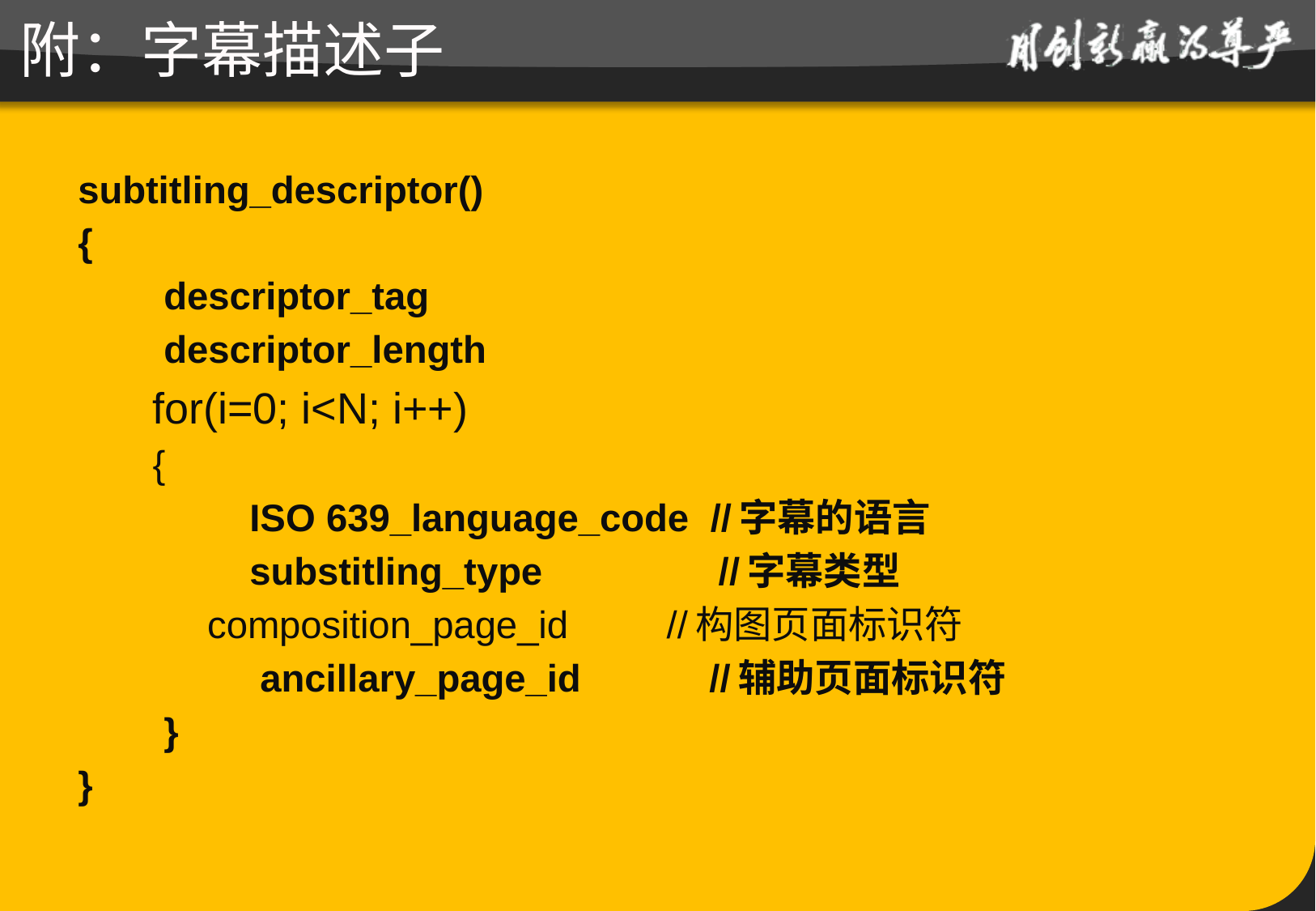

# 附：字幕描述子
subtitling_descriptor()
{
        descriptor_tag
        descriptor_length
  for(i=0; i<N; i++)
  {
                ISO 639_language_code  //字幕的语言
                substitling_type	 	 //字幕类型
		    composition_page_id	 //构图页面标识符
                 ancillary_page_id            //辅助页面标识符
        }
}